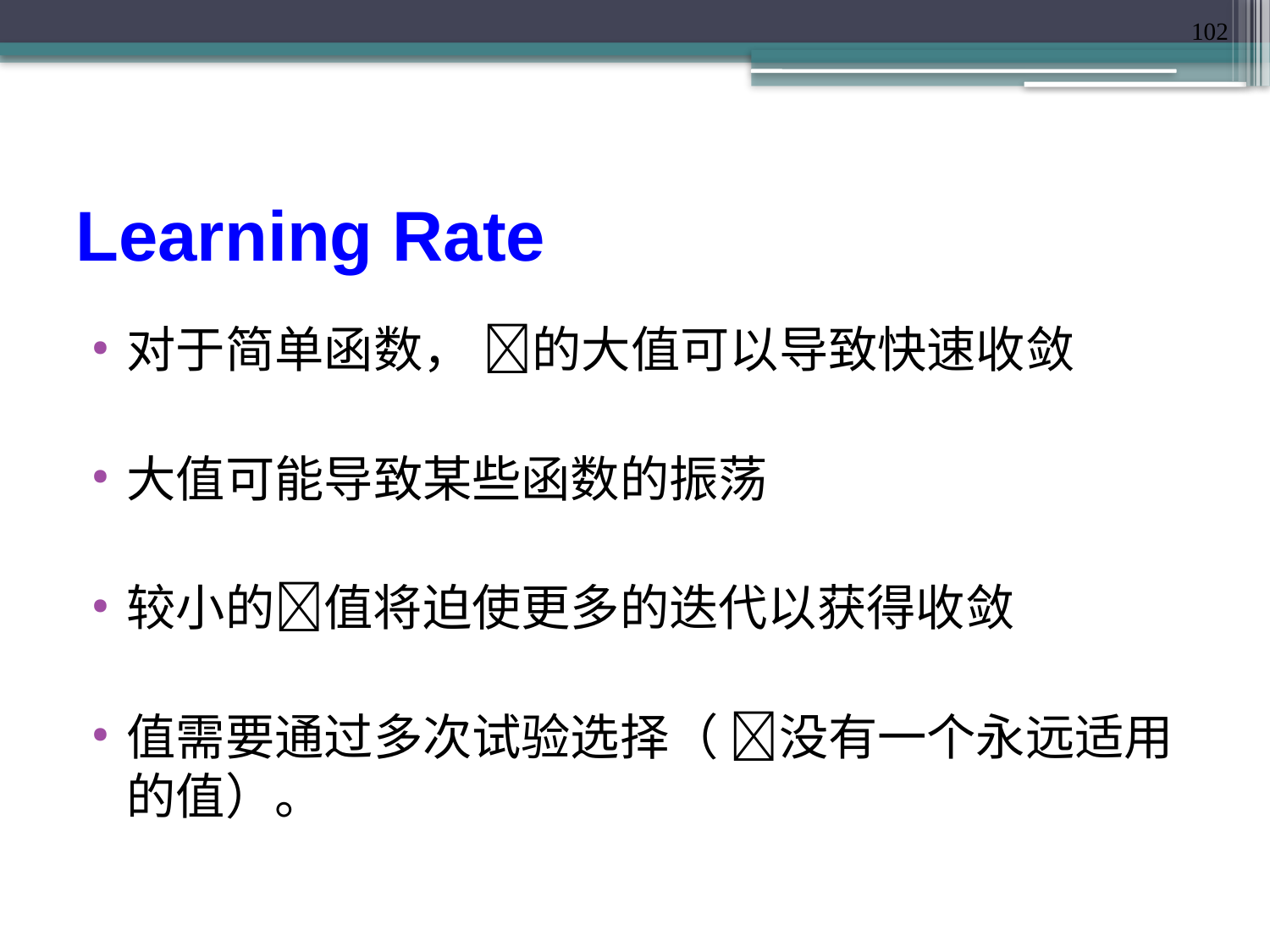

102
# Learning Rate
对于简单函数， η的大值可以导致快速收敛

大值可能导致某些函数的振荡

较小的η值将迫使更多的迭代以获得收敛

值需要通过多次试验选择（ η没有一个永远适用的值）。